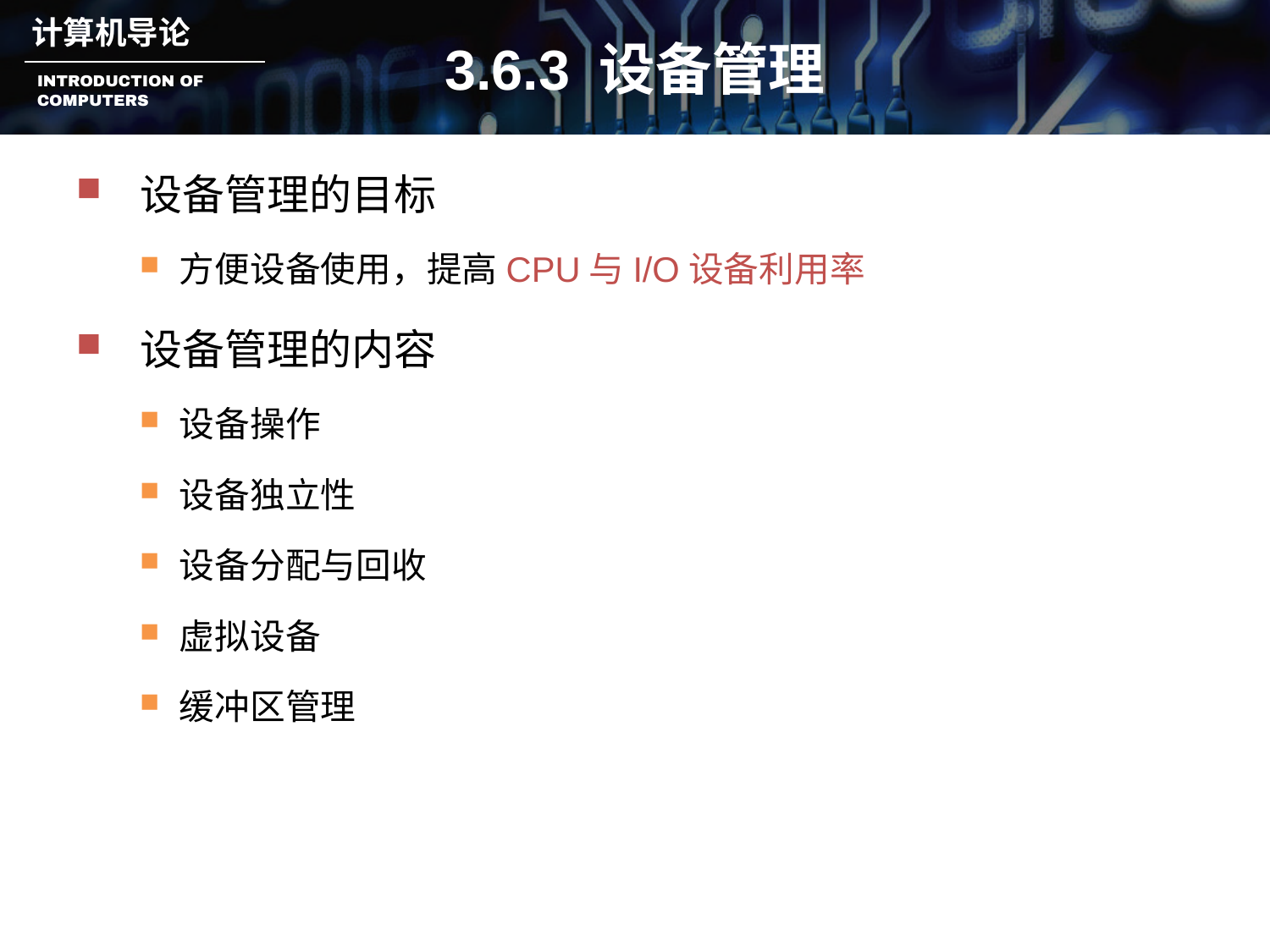

# 3.6.3 设备管理
设备管理的目标
方便设备使用，提高CPU与I/O设备利用率
设备管理的内容
设备操作
设备独立性
设备分配与回收
虚拟设备
缓冲区管理